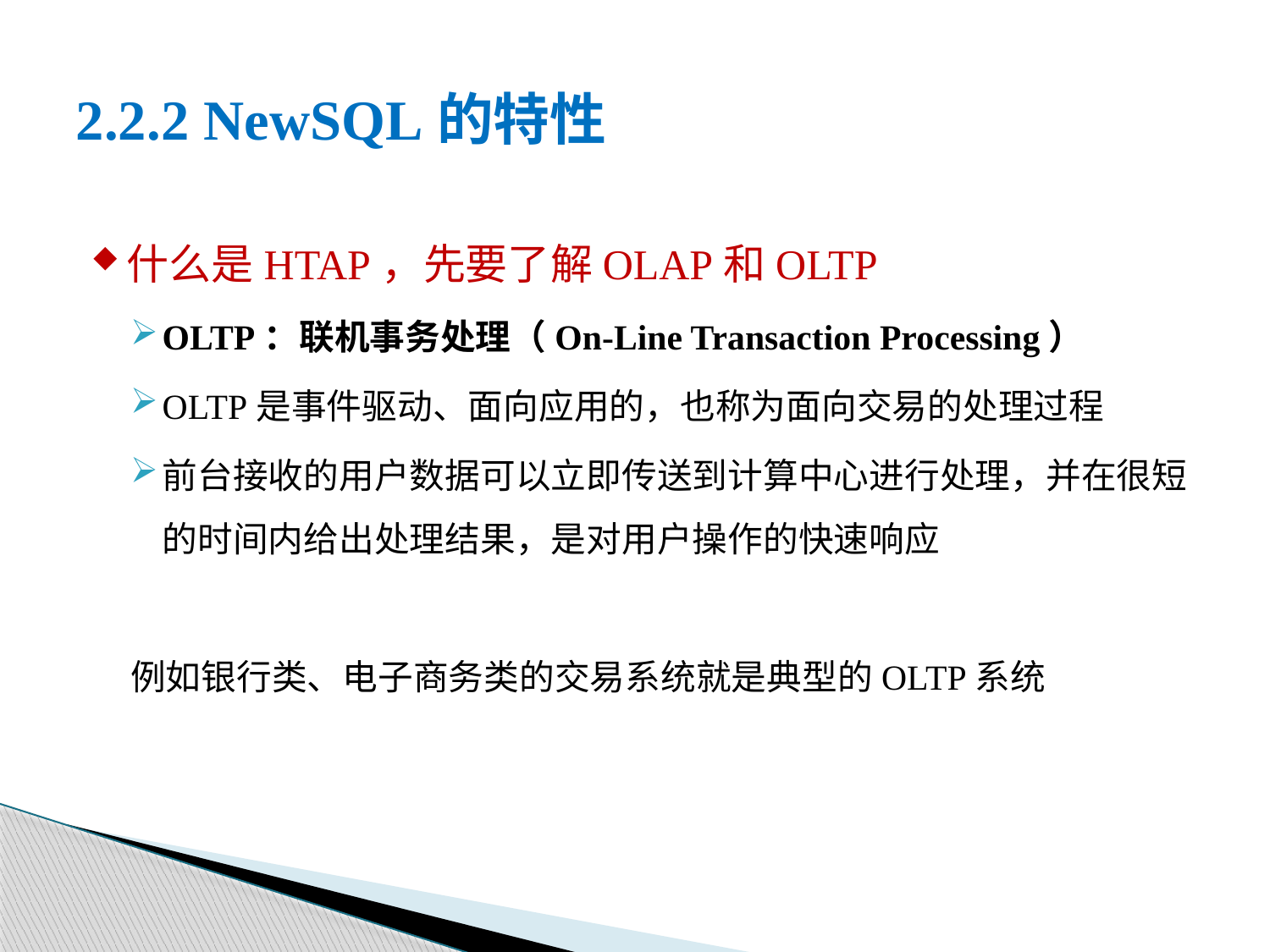

# 2.2.2 NewSQL的特性
什么是HTAP，先要了解OLAP和OLTP
OLTP：联机事务处理（On-Line Transaction Processing）
OLTP是事件驱动、面向应用的，也称为面向交易的处理过程
前台接收的用户数据可以立即传送到计算中心进行处理，并在很短的时间内给出处理结果，是对用户操作的快速响应

例如银行类、电子商务类的交易系统就是典型的OLTP系统